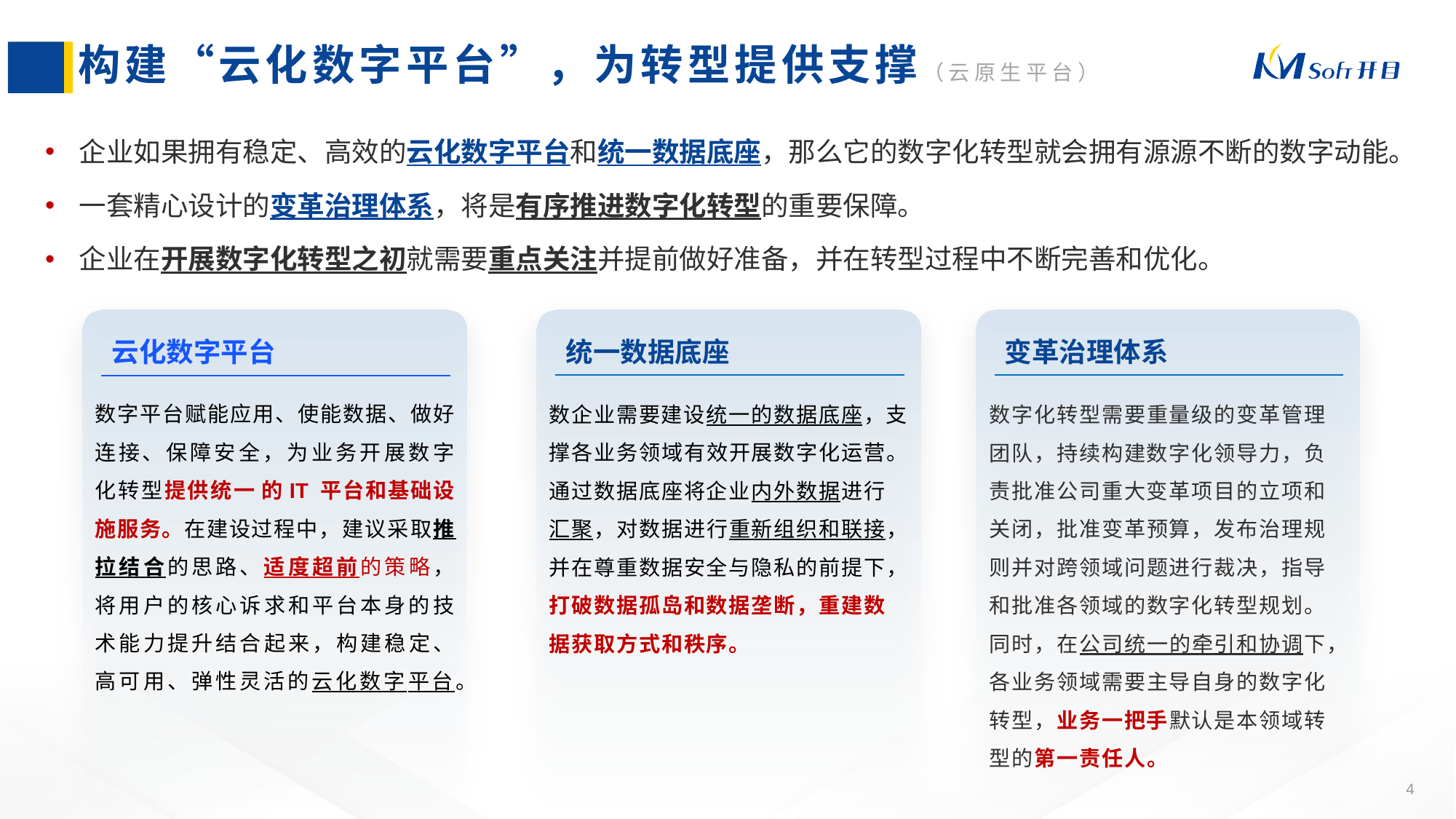

# 构建“云化数字平台”，为转型提供支撑（云原生平台）
企业如果拥有稳定、高效的云化数字平台和统一数据底座，那么它的数字化转型就会拥有源源不断的数字动能。
一套精心设计的变革治理体系，将是有序推进数字化转型的重要保障。
企业在开展数字化转型之初就需要重点关注并提前做好准备，并在转型过程中不断完善和优化。

统一数据底座
数企业需要建设统一的数据底座，支撑各业务领域有效开展数字化运营。
通过数据底座将企业内外数据进行汇聚，对数据进行重新组织和联接，并在尊重数据安全与隐私的前提下，打破数据孤岛和数据垄断，重建数据获取方式和秩序。
变革治理体系
数字化转型需要重量级的变革管理团队，持续构建数字化领导力，负责批准公司重大变革项目的立项和关闭，批准变革预算，发布治理规则并对跨领域问题进行裁决，指导和批准各领域的数字化转型规划。
同时，在公司统一的牵引和协调下，各业务领域需要主导自身的数字化转型，业务一把手默认是本领域转型的第一责任人。
云化数字平台
数字平台赋能应用、使能数据、做好连接、保障安全，为业务开展数字化转型提供统一 的IT 平台和基础设施服务。在建设过程中，建议采取推拉结合的思路、适度超前的策略，将用户的核心诉求和平台本身的技术能力提升结合起来，构建稳定、高可用、弹性灵活的云化数字平台。